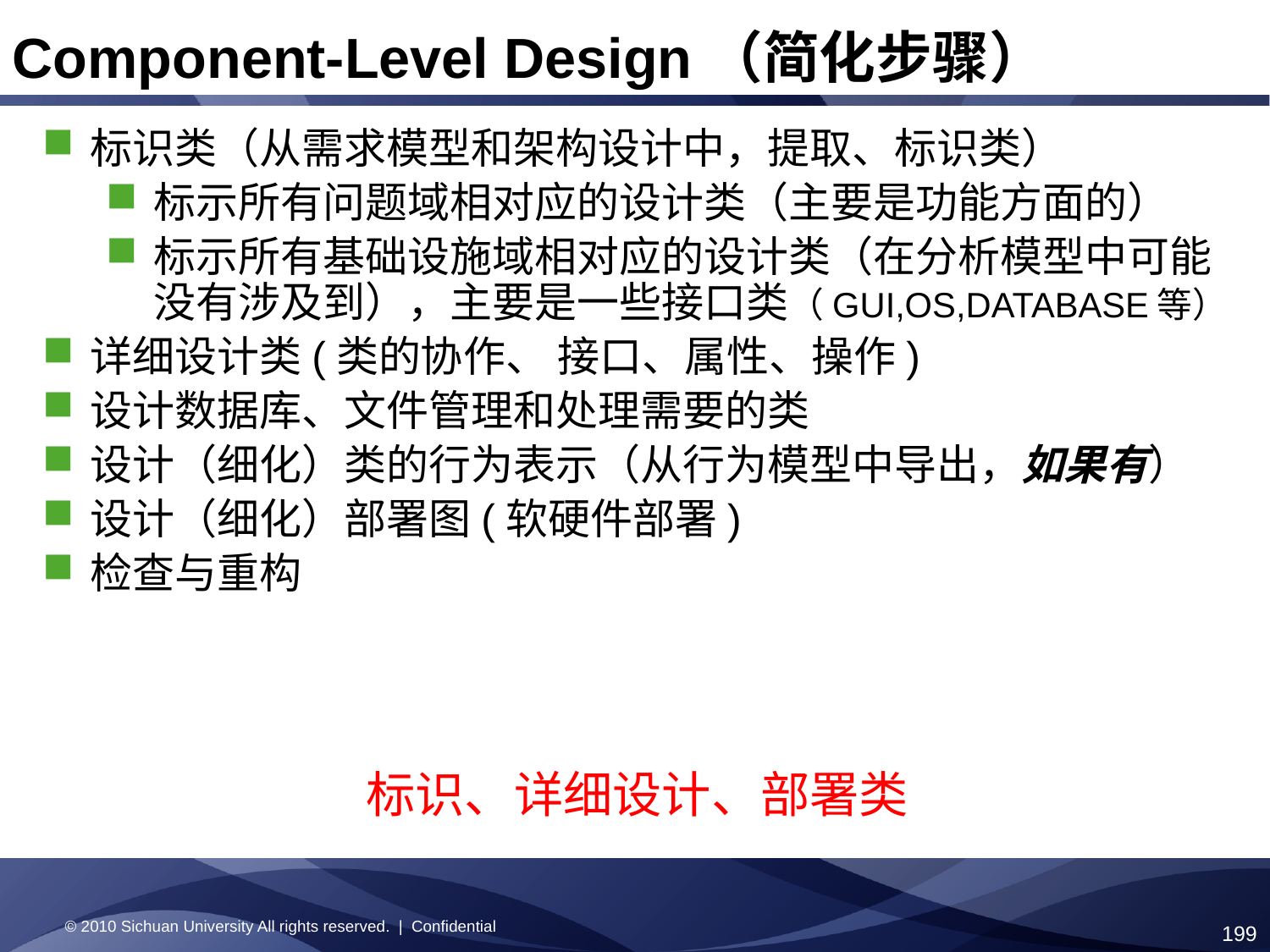

Component-Level Design（简化步骤）
标识类（从需求模型和架构设计中，提取、标识类）
标示所有问题域相对应的设计类（主要是功能方面的）
标示所有基础设施域相对应的设计类（在分析模型中可能没有涉及到），主要是一些接口类（GUI,OS,DATABASE等）
详细设计类(类的协作、 接口、属性、操作)
设计数据库、文件管理和处理需要的类
设计（细化）类的行为表示（从行为模型中导出，如果有）
设计（细化）部署图(软硬件部署)
检查与重构

标识、详细设计、部署类
© 2010 Sichuan University All rights reserved.  |  Confidential
199